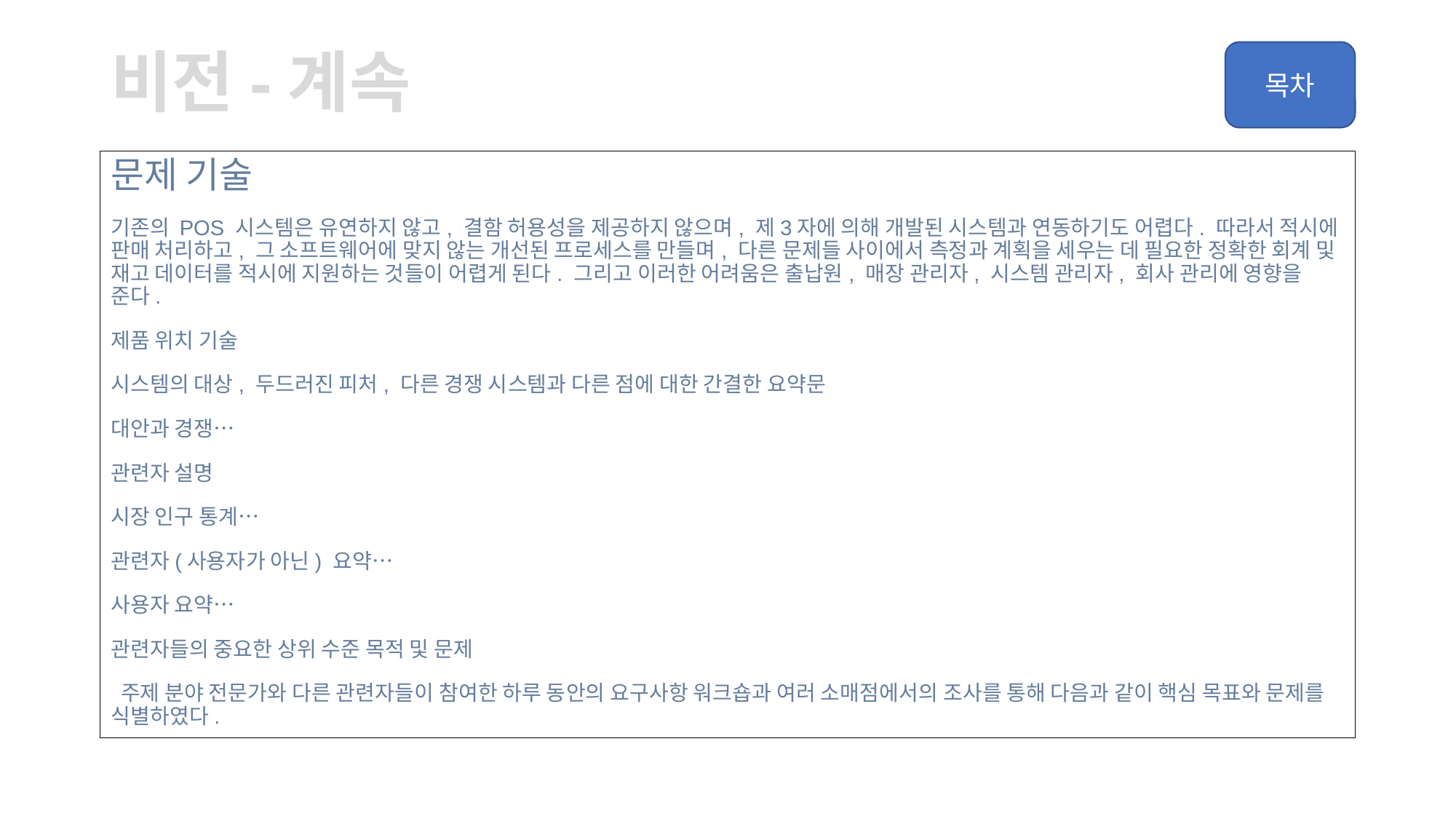

# 비전-계속
문제 기술
기존의 POS 시스템은 유연하지 않고, 결함 허용성을 제공하지 않으며, 제3자에 의해 개발된 시스템과 연동하기도 어렵다. 따라서 적시에 판매 처리하고, 그 소프트웨어에 맞지 않는 개선된 프로세스를 만들며, 다른 문제들 사이에서 측정과 계획을 세우는 데 필요한 정확한 회계 및 재고 데이터를 적시에 지원하는 것들이 어렵게 된다. 그리고 이러한 어려움은 출납원, 매장 관리자, 시스템 관리자, 회사 관리에 영향을 준다.
제품 위치 기술
시스템의 대상, 두드러진 피처, 다른 경쟁 시스템과 다른 점에 대한 간결한 요약문
대안과 경쟁…
관련자 설명
시장 인구 통계…
관련자(사용자가 아닌) 요약…
사용자 요약…
관련자들의 중요한 상위 수준 목적 및 문제
 주제 분야 전문가와 다른 관련자들이 참여한 하루 동안의 요구사항 워크숍과 여러 소매점에서의 조사를 통해 다음과 같이 핵심 목표와 문제를 식별하였다.